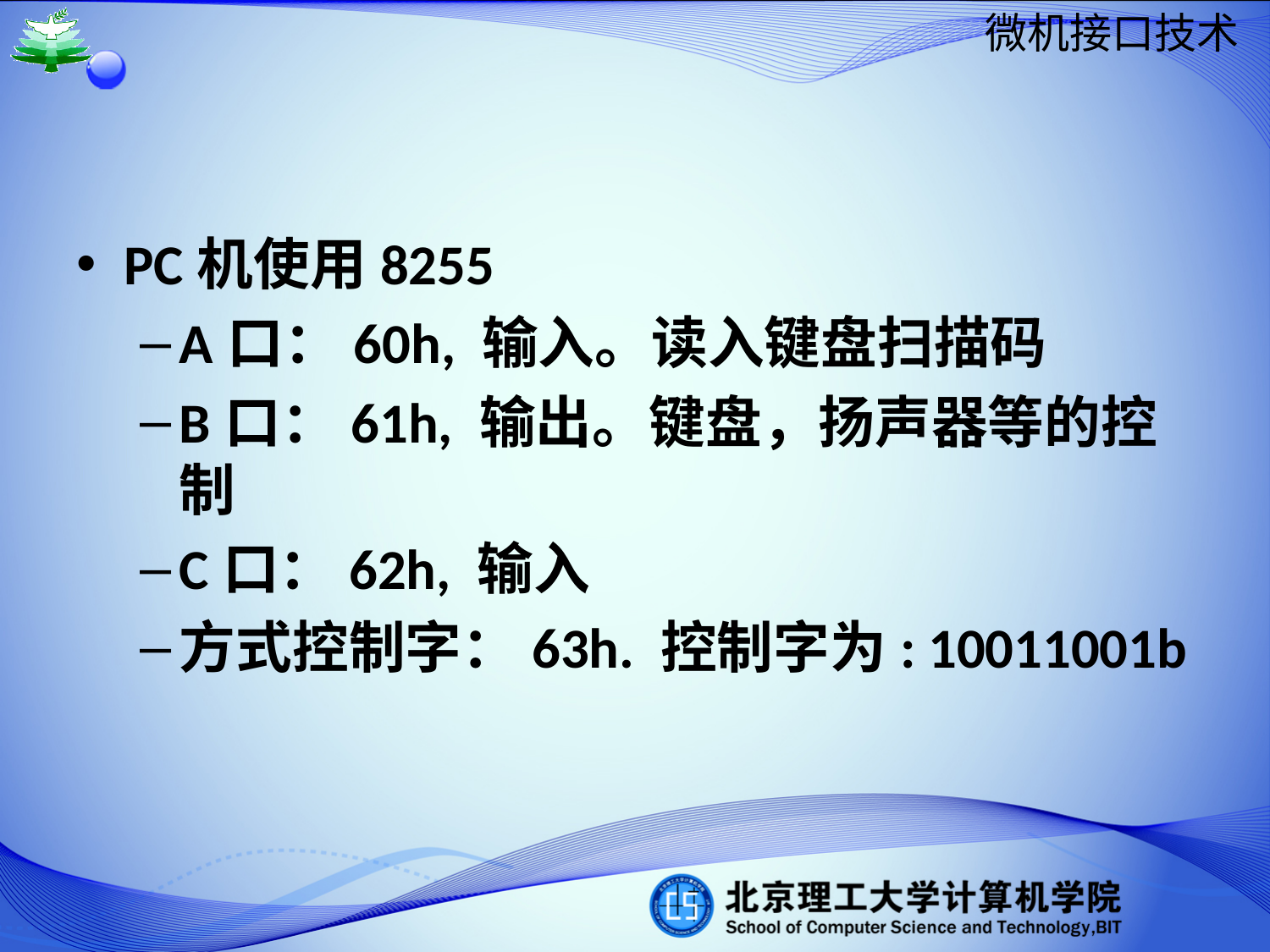

PC机使用8255
A口：60h, 输入。读入键盘扫描码
B口：61h, 输出。键盘，扬声器等的控制
C口：62h, 输入
方式控制字：63h. 控制字为: 10011001b